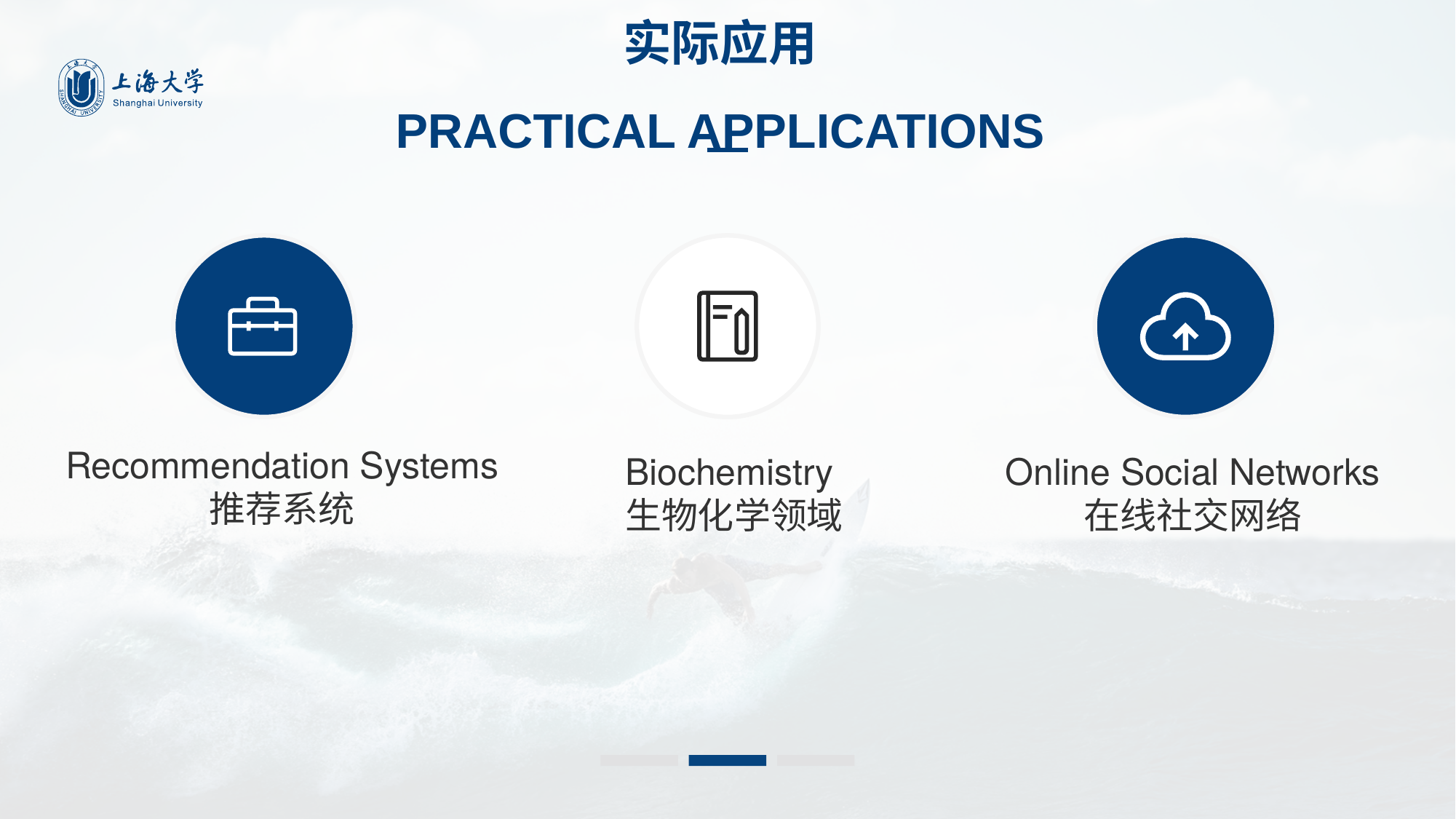

实际应用
PRACTICAL APPLICATIONS

Recommendation Systems
推荐系统
Online Social Networks
在线社交网络
Biochemistry
生物化学领域